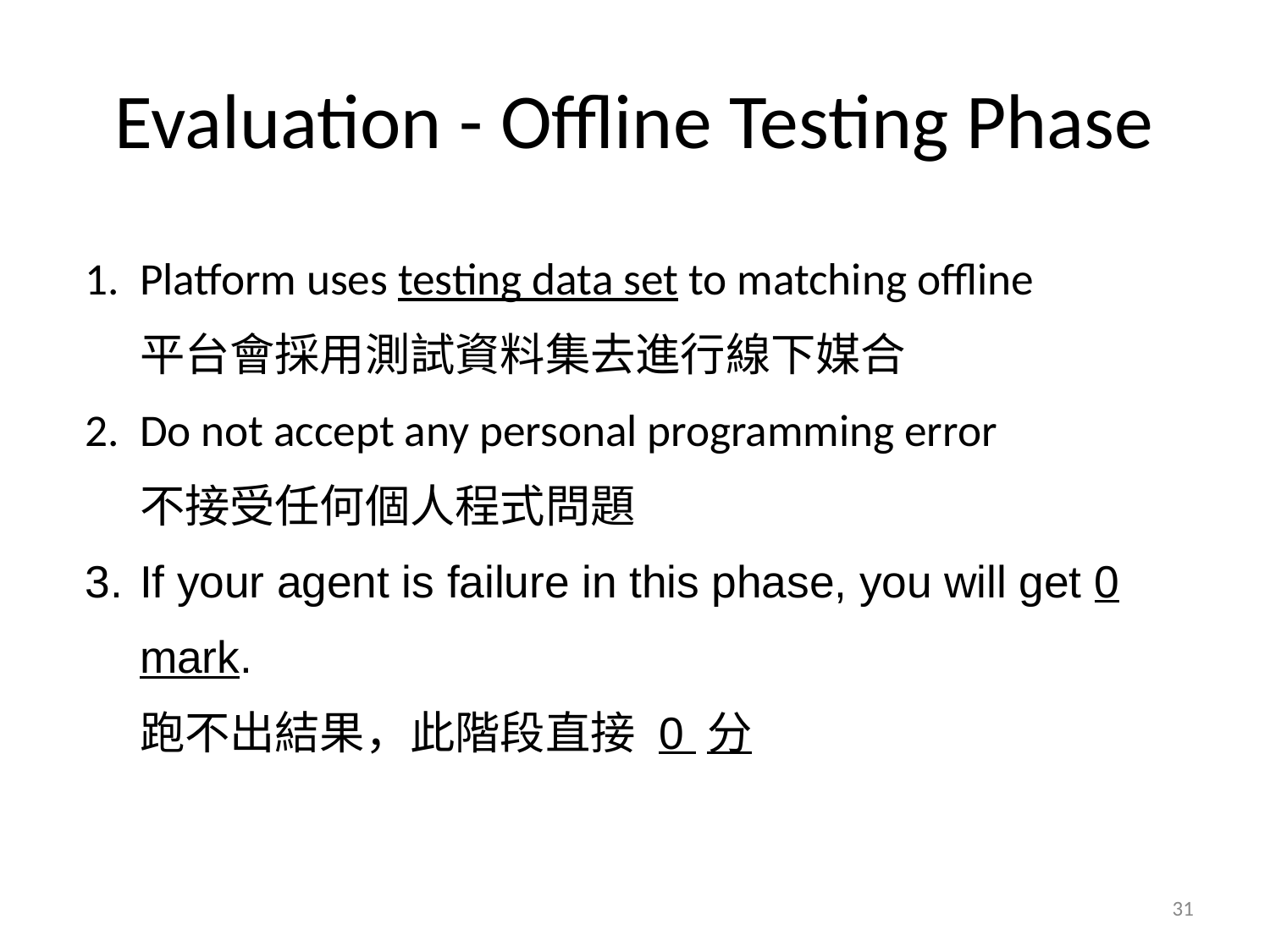

# Evaluation - Offline Testing Phase
Platform uses testing data set to matching offline
平台會採用測試資料集去進行線下媒合
Do not accept any personal programming error
不接受任何個人程式問題
If your agent is failure in this phase, you will get 0 mark.
跑不出結果，此階段直接 0 分
31